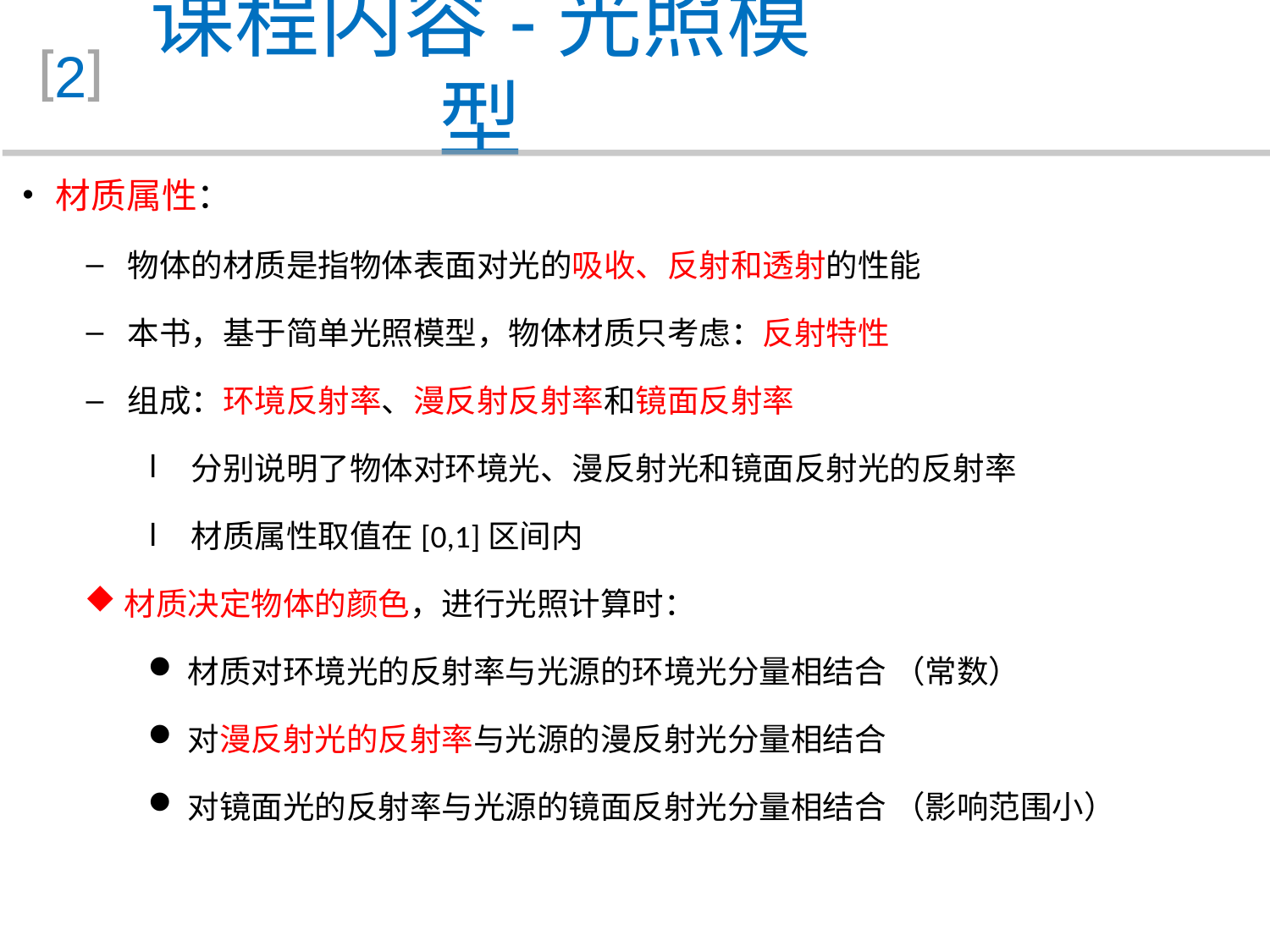

课程内容-光照模型
2

  材质属性：
物体的材质是指物体表面对光的吸收、反射和透射的性能
本书，基于简单光照模型，物体材质只考虑：反射特性
组成：环境反射率、漫反射反射率和镜面反射率
分别说明了物体对环境光、漫反射光和镜面反射光的反射率
材质属性取值在[0,1]区间内
材质决定物体的颜色，进行光照计算时：
材质对环境光的反射率与光源的环境光分量相结合 （常数）
对漫反射光的反射率与光源的漫反射光分量相结合
对镜面光的反射率与光源的镜面反射光分量相结合 （影响范围小）